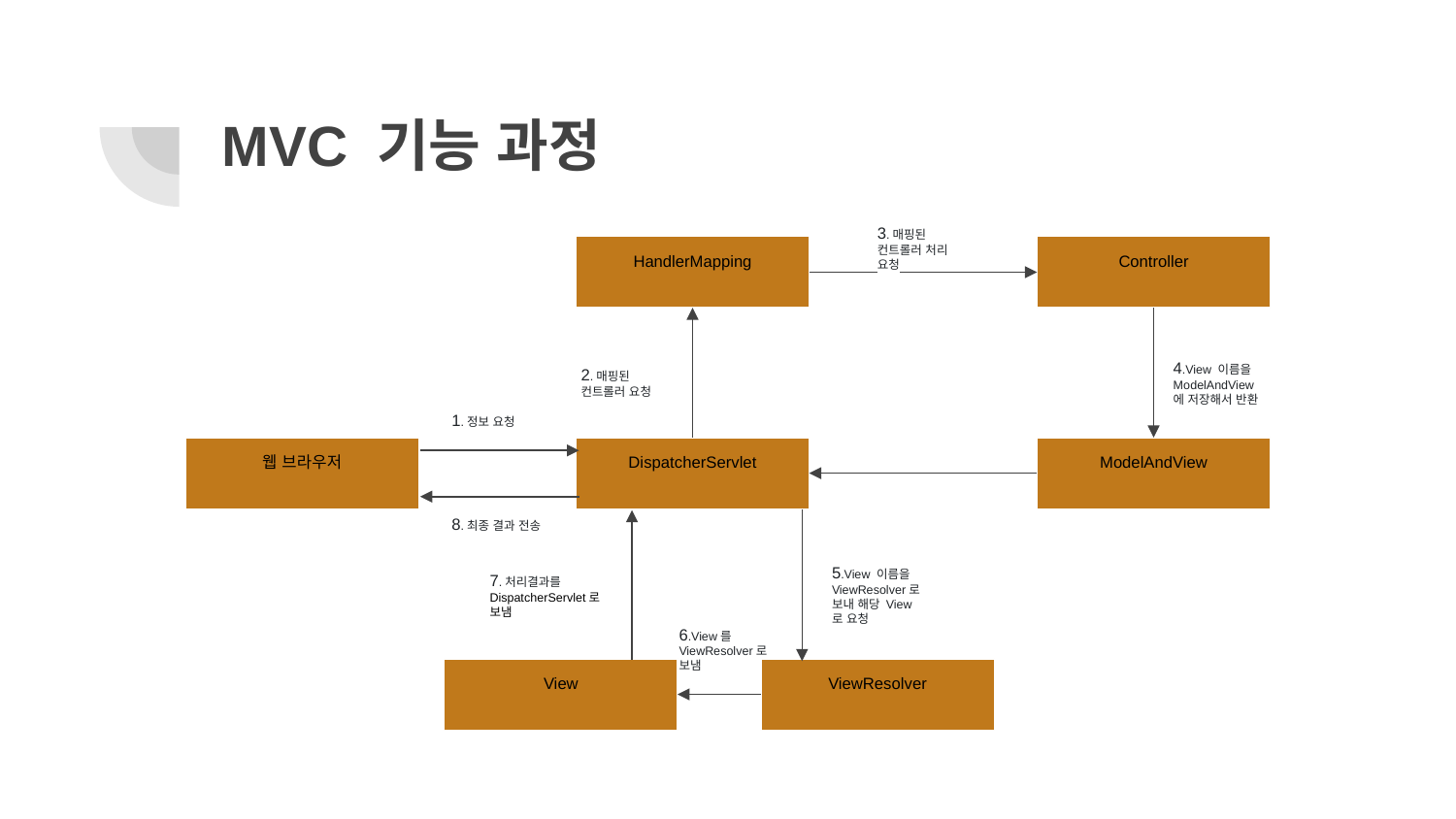

# MVC 기능 과정
3.매핑된 컨트롤러 처리 요청
HandlerMapping
Controller
4.View 이름을 ModelAndView에 저장해서 반환
2.매핑된 컨트롤러 요청
1.정보 요청
웹 브라우저
DispatcherServlet
ModelAndView
8.최종 결과 전송
5.View 이름을 ViewResolver로 보내 해당 View로 요청
7.처리결과를 DispatcherServlet로 보냄
6.View를 ViewResolver로 보냄
View
ViewResolver